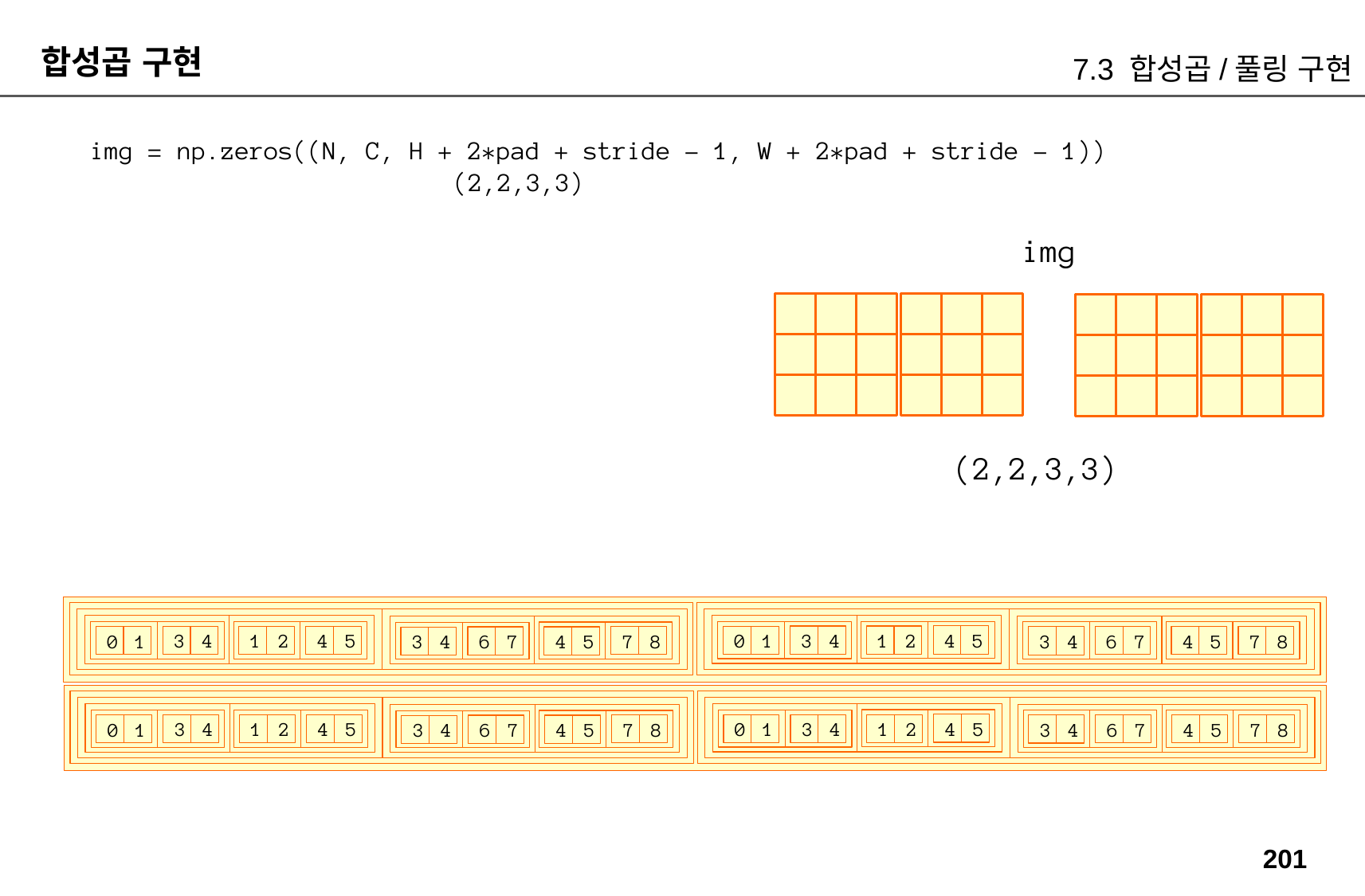

합성곱 구현
7.3 합성곱/풀링 구현
img = np.zeros((N, C, H + 2*pad + stride - 1, W + 2*pad + stride - 1))
                         (2,2,3,3)
img

(2,2,3,3)

4
5
3
4
1
2
4
5
0
1
3
4
1
2
0
1
7
8
6
7
4
5
7
8
3
4
6
7
4
5
3
4

4
5
3
4
1
2
4
5
0
1
3
4
1
2
0
1
7
8
6
7
4
5
7
8
3
4
6
7
4
5
3
4